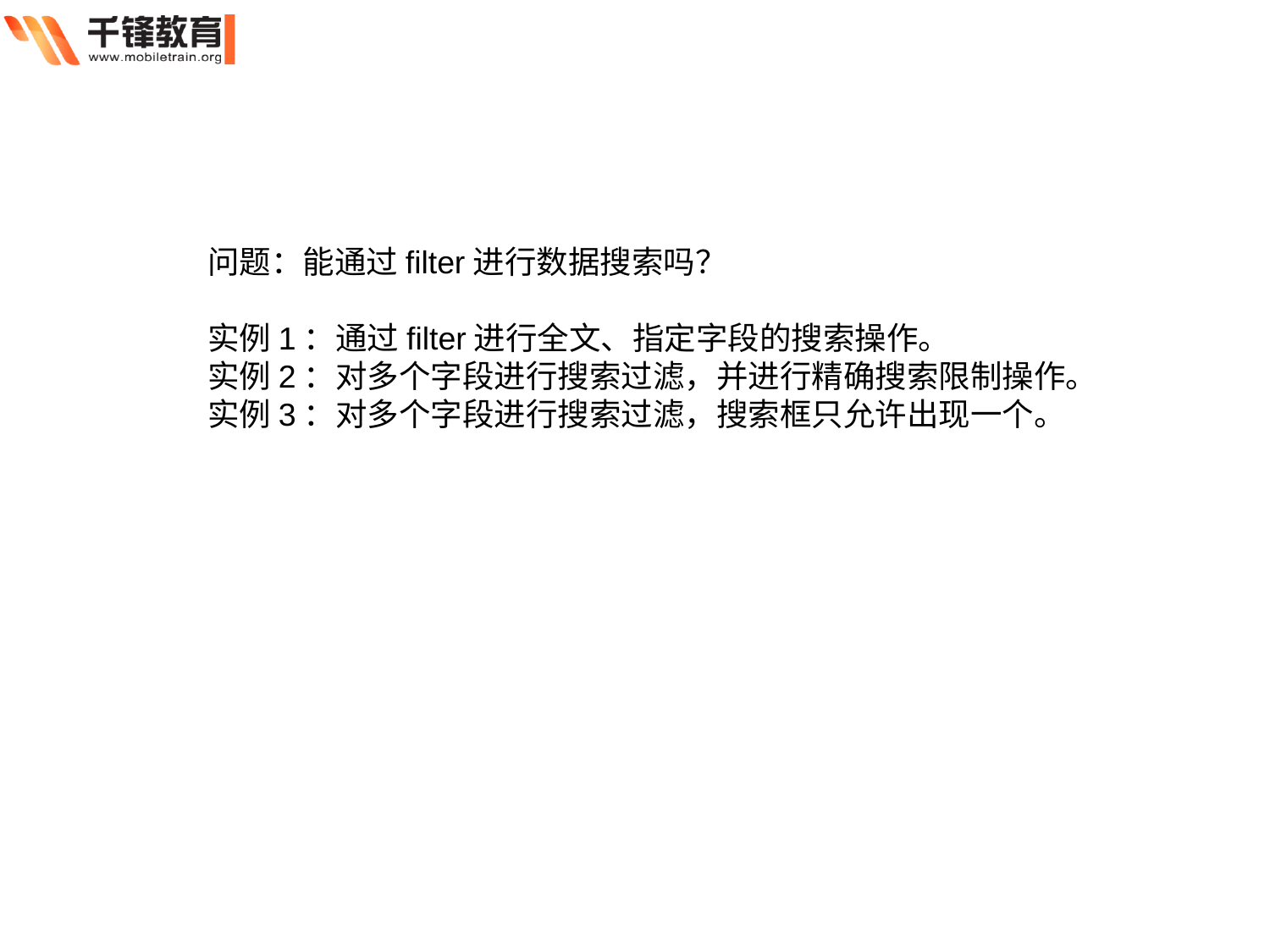

问题：能通过filter进行数据搜索吗？

实例1：通过filter进行全文、指定字段的搜索操作。
实例2：对多个字段进行搜索过滤，并进行精确搜索限制操作。
实例3：对多个字段进行搜索过滤，搜索框只允许出现一个。